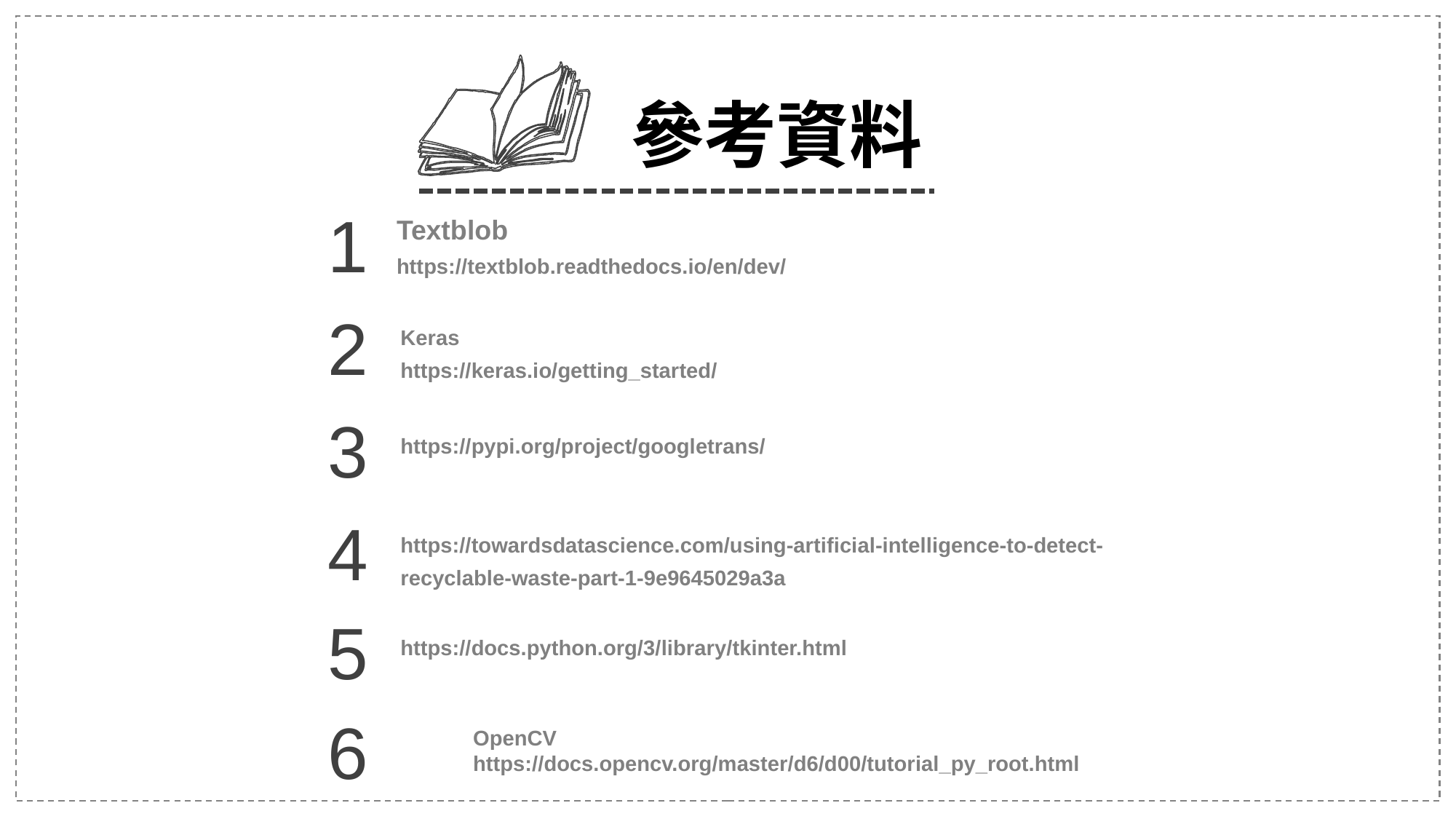

參考資料
1
Textblob
https://textblob.readthedocs.io/en/dev/
2
Keras
https://keras.io/getting_started/
3
https://pypi.org/project/googletrans/
4
https://towardsdatascience.com/using-artificial-intelligence-to-detect-recyclable-waste-part-1-9e9645029a3a
5
https://docs.python.org/3/library/tkinter.html
6
OpenCV
https://docs.opencv.org/master/d6/d00/tutorial_py_root.html